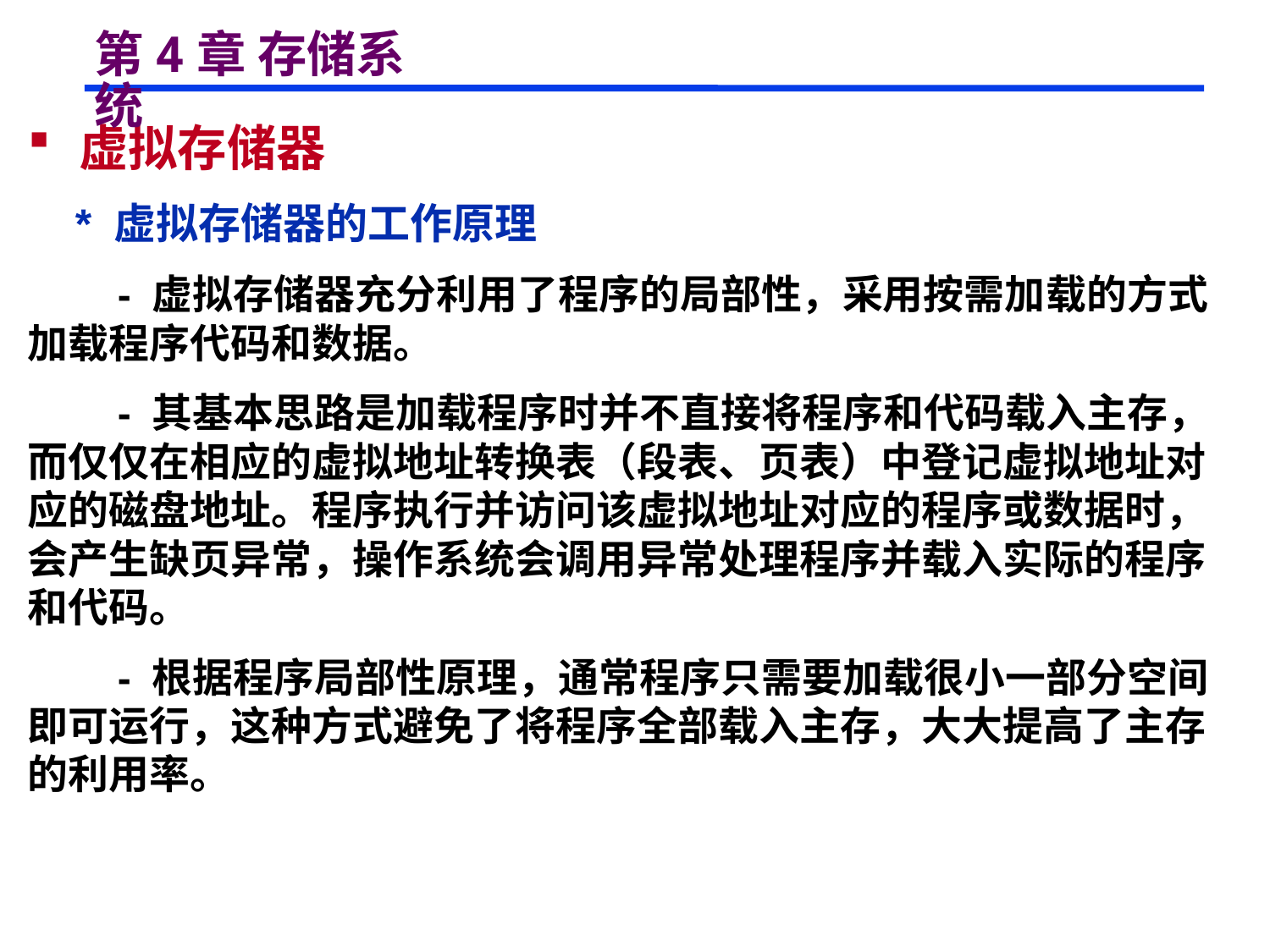

# 第4章 存储系统
 虚拟存储器
    * 虚拟存储器的工作原理
        - 虚拟存储器充分利用了程序的局部性，采用按需加载的方式加载程序代码和数据。
        - 其基本思路是加载程序时并不直接将程序和代码载入主存，而仅仅在相应的虚拟地址转换表（段表、页表）中登记虚拟地址对应的磁盘地址。程序执行并访问该虚拟地址对应的程序或数据时，会产生缺页异常，操作系统会调用异常处理程序并载入实际的程序和代码。
        - 根据程序局部性原理，通常程序只需要加载很小一部分空间即可运行，这种方式避免了将程序全部载入主存，大大提高了主存的利用率。